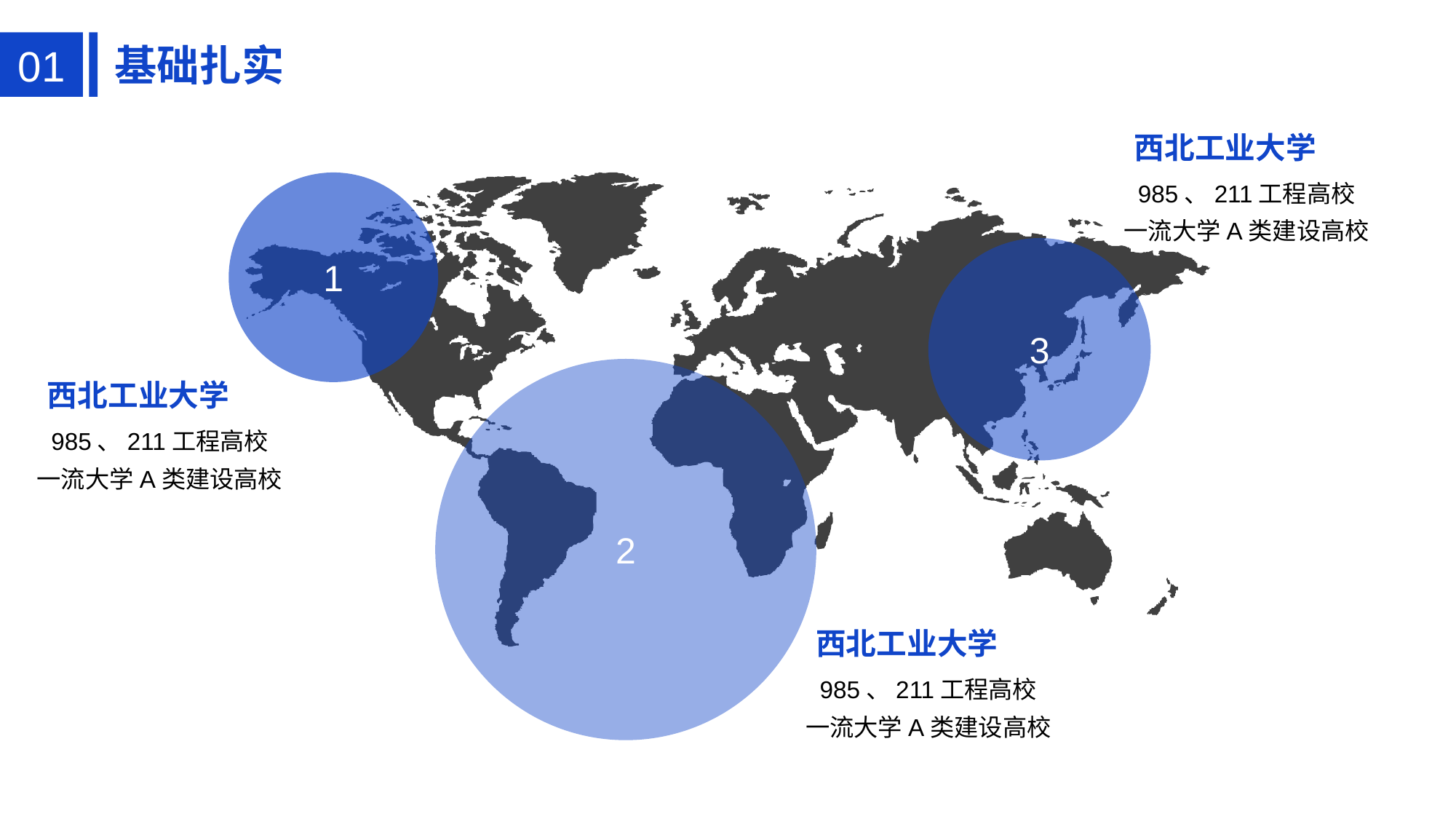

01

基础扎实
西北工业大学
985、211工程高校
一流大学A类建设高校

1
3
2
西北工业大学
985、211工程高校
一流大学A类建设高校
西北工业大学
985、211工程高校
一流大学A类建设高校
合作QQ： 243001978